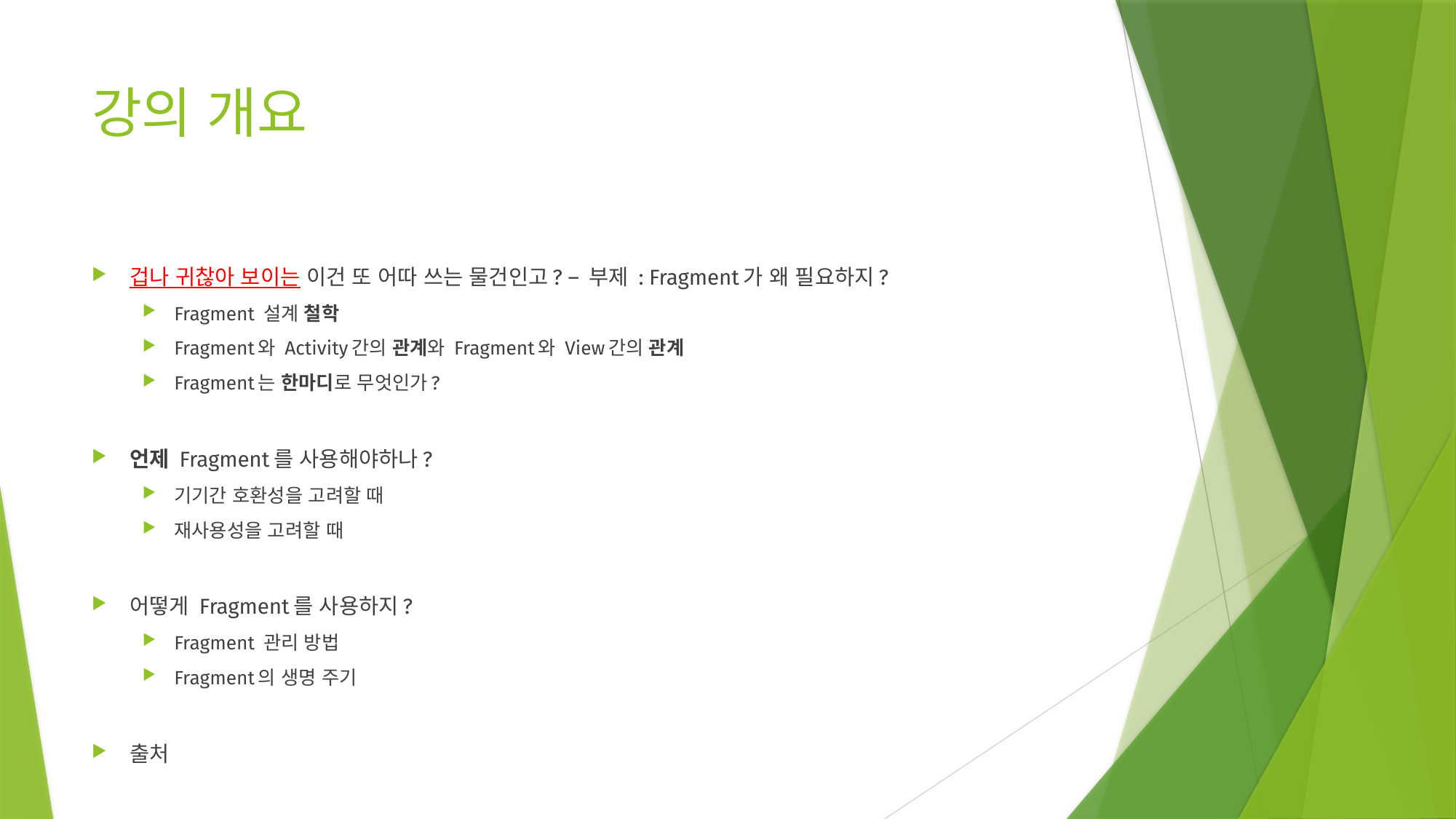

# 강의 개요
겁나 귀찮아 보이는 이건 또 어따 쓰는 물건인고? – 부제 : Fragment가 왜 필요하지?
Fragment 설계 철학
Fragment와 Activity간의 관계와 Fragment와 View간의 관계
Fragment는 한마디로 무엇인가?

언제 Fragment를 사용해야하나?
기기간 호환성을 고려할 때
재사용성을 고려할 때

어떻게 Fragment를 사용하지?
Fragment 관리 방법
Fragment의 생명 주기

출처